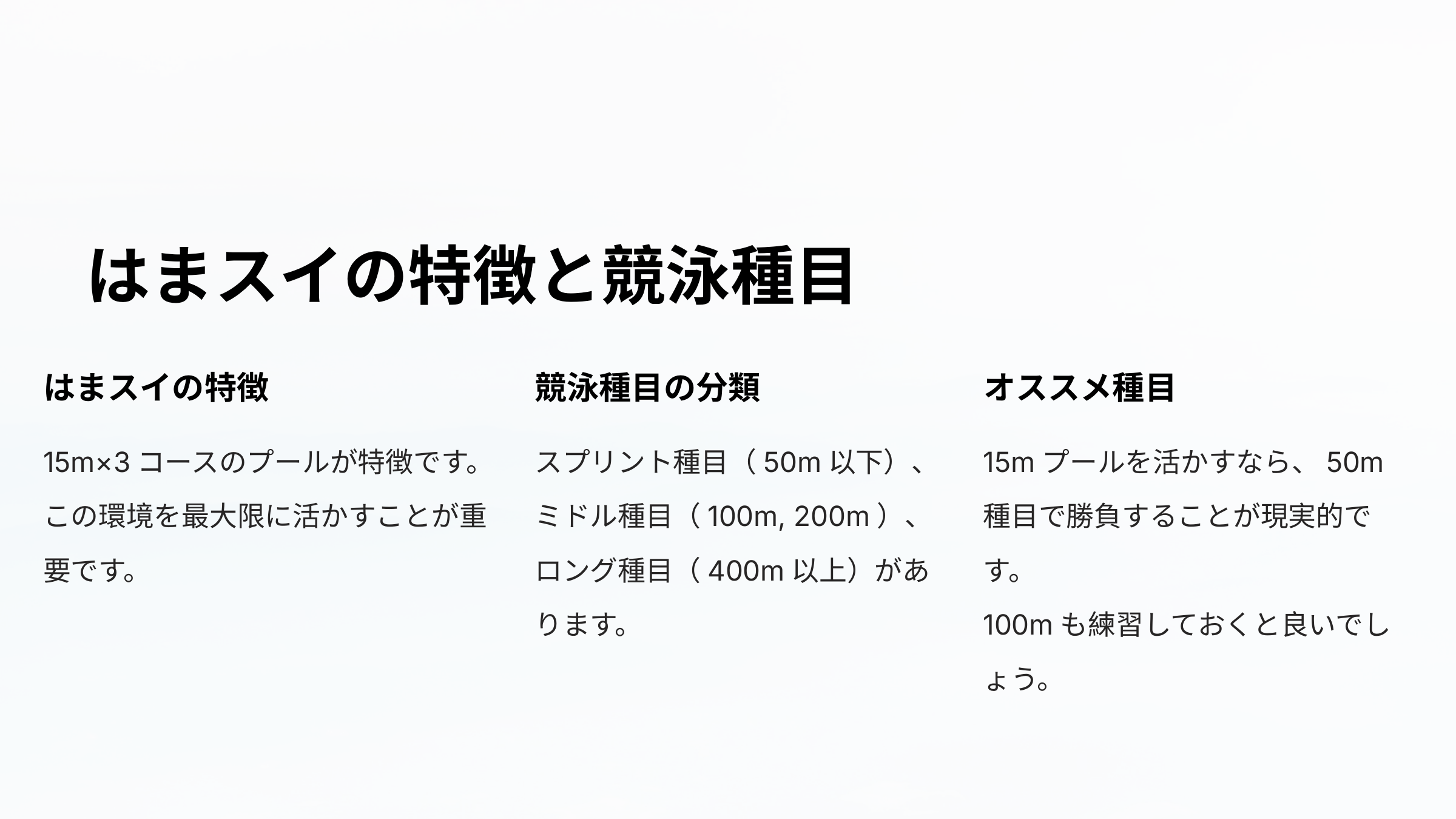

はまスイの特徴と競泳種目
はまスイの特徴
競泳種目の分類
オススメ種目
スプリント種目（50m以下）、ミドル種目（100m, 200m）、ロング種目（400m以上）があります。
15mプールを活かすなら、50m種目で勝負することが現実的です。
100mも練習しておくと良いでしょう。
15m×3コースのプールが特徴です。
この環境を最大限に活かすことが重要です。